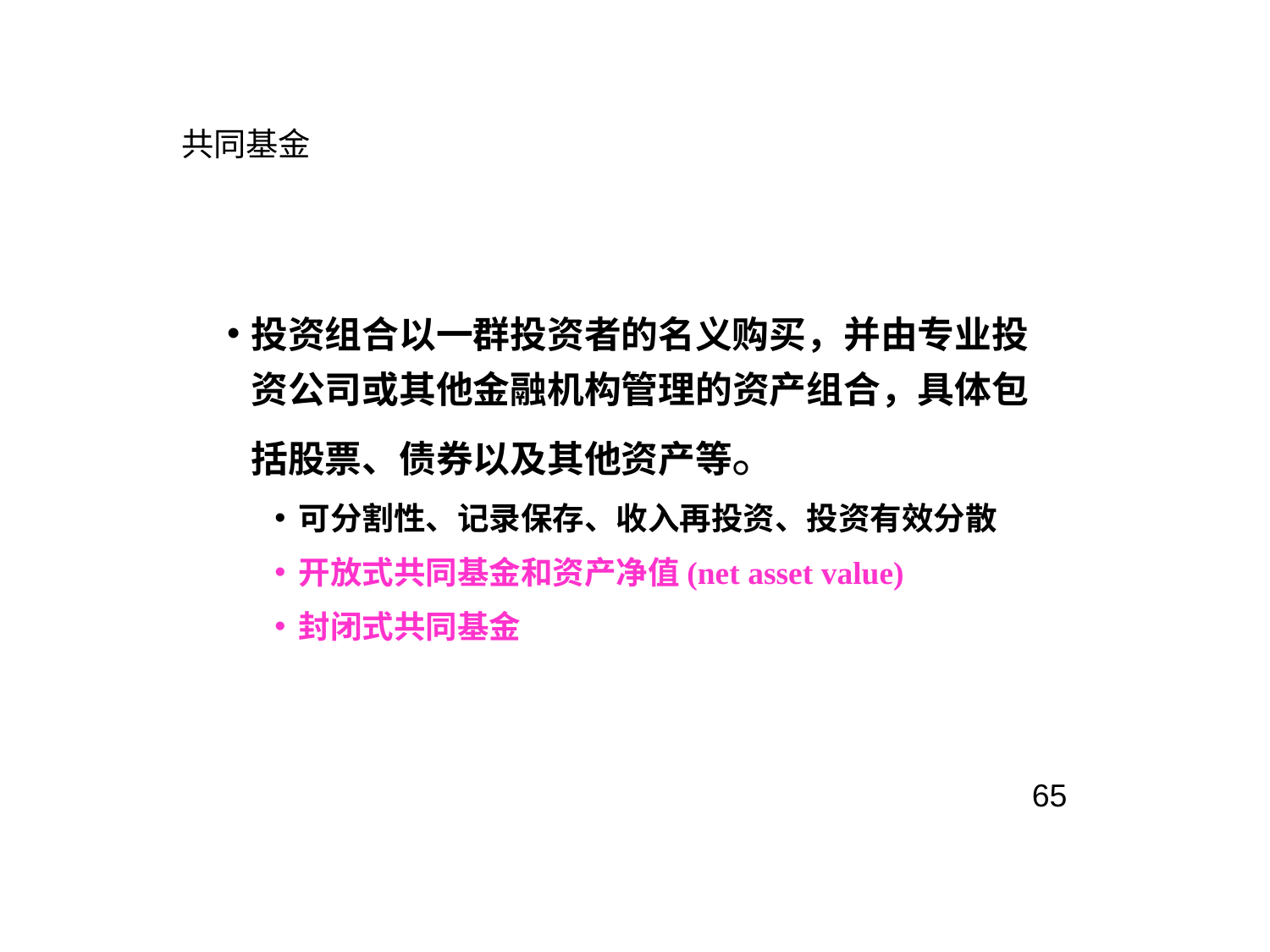

# 共同基金
投资组合以一群投资者的名义购买，并由专业投资公司或其他金融机构管理的资产组合，具体包括股票、债券以及其他资产等。
可分割性、记录保存、收入再投资、投资有效分散
开放式共同基金和资产净值(net asset value)
封闭式共同基金
65